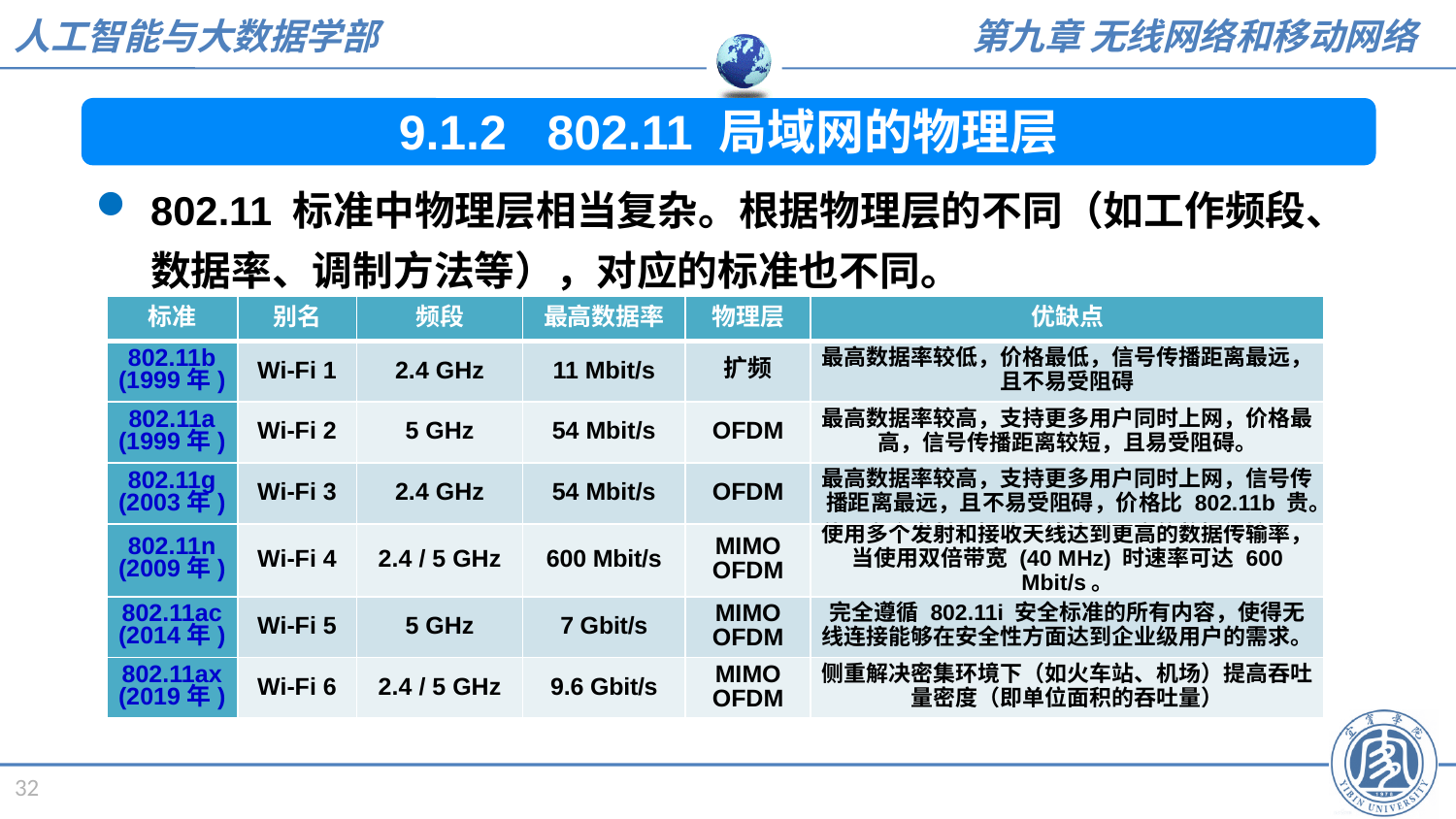

9.1.2   802.11 局域网的物理层

802.11 标准中物理层相当复杂。根据物理层的不同（如工作频段、数据率、调制方法等），对应的标准也不同。
| 标准 | 别名 | 频段 | 最高数据率 | 物理层 | 优缺点 |
| --- | --- | --- | --- | --- | --- |
| 802.11b (1999年) | Wi-Fi 1 | 2.4 GHz | 11 Mbit/s | 扩频 | 最高数据率较低，价格最低，信号传播距离最远，且不易受阻碍 |
| 802.11a (1999年) | Wi-Fi 2 | 5 GHz | 54 Mbit/s | OFDM | 最高数据率较高，支持更多用户同时上网，价格最高，信号传播距离较短，且易受阻碍。 |
| 802.11g (2003年) | Wi-Fi 3 | 2.4 GHz | 54 Mbit/s | OFDM | 最高数据率较高，支持更多用户同时上网，信号传播距离最远，且不易受阻碍，价格比 802.11b 贵。 |
| 802.11n (2009年) | Wi-Fi 4 | 2.4 / 5 GHz | 600 Mbit/s | MIMO OFDM | 使用多个发射和接收天线达到更高的数据传输率， 当使用双倍带宽 (40 MHz) 时速率可达 600 Mbit/s。 |
| 802.11ac (2014年) | Wi-Fi 5 | 5 GHz | 7 Gbit/s | MIMO OFDM | 完全遵循 802.11i 安全标准的所有内容，使得无线连接能够在安全性方面达到企业级用户的需求。 |
| 802.11ax (2019年) | Wi-Fi 6 | 2.4 / 5 GHz | 9.6 Gbit/s | MIMO OFDM | 侧重解决密集环境下（如火车站、机场）提高吞吐量密度（即单位面积的吞吐量） |

32